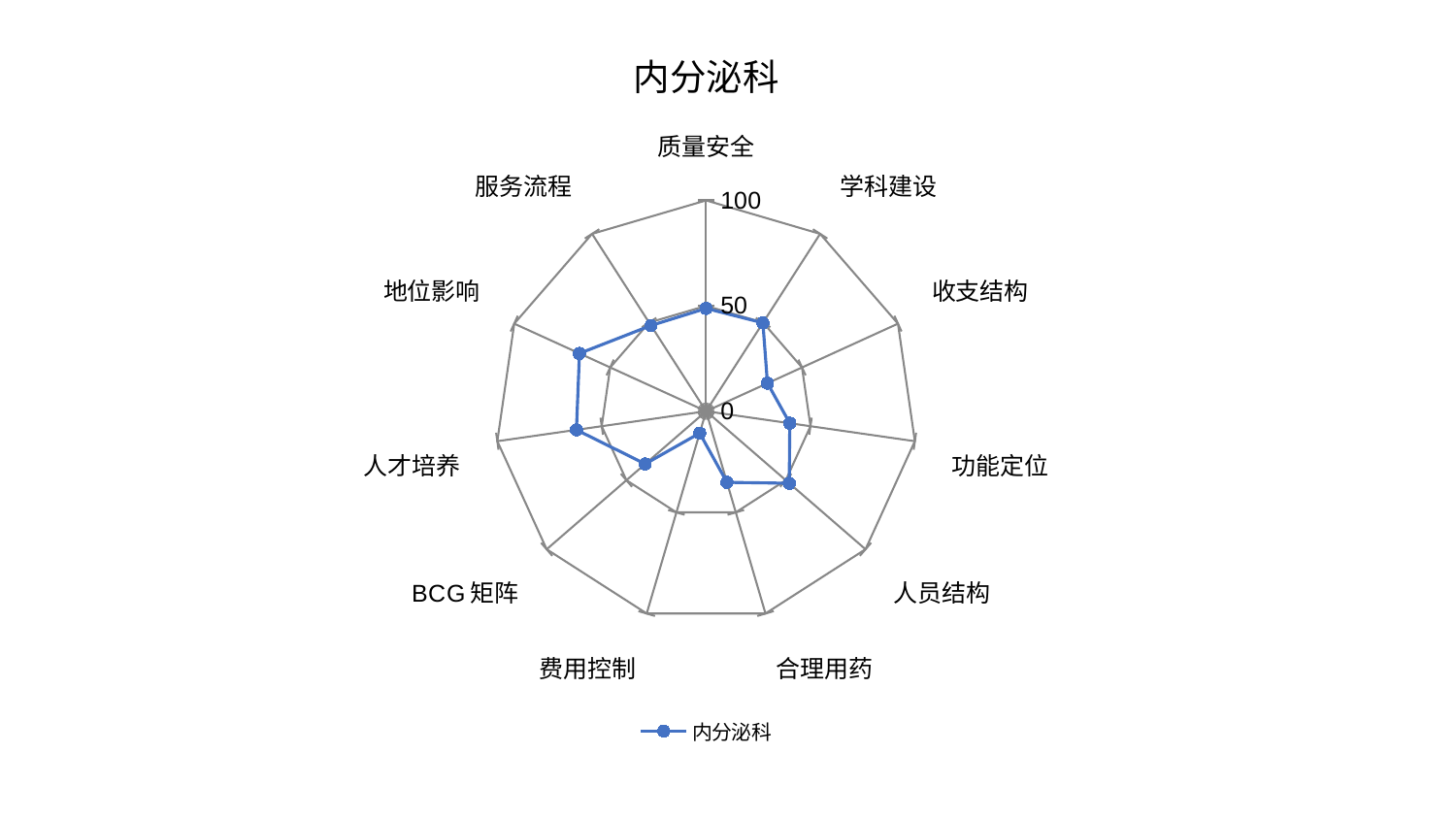

### Chart: 内分泌科

| Category | 内分泌科 |
|---|---|
| 质量安全 | 48.761950582508106 |
| 学科建设 | 49.83972755793035 |
| 收支结构 | 31.9878214165013 |
| 功能定位 | 40.09088224295847 |
| 人员结构 | 52.200993379737845 |
| 合理用药 | 35.16930129190878 |
| 费用控制 | 10.842409299209999 |
| BCG矩阵 | 38.20292907102535 |
| 人才培养 | 62.12590264917855 |
| 地位影响 | 66.01889464093341 |
| 服务流程 | 48.34090541149249 |
155